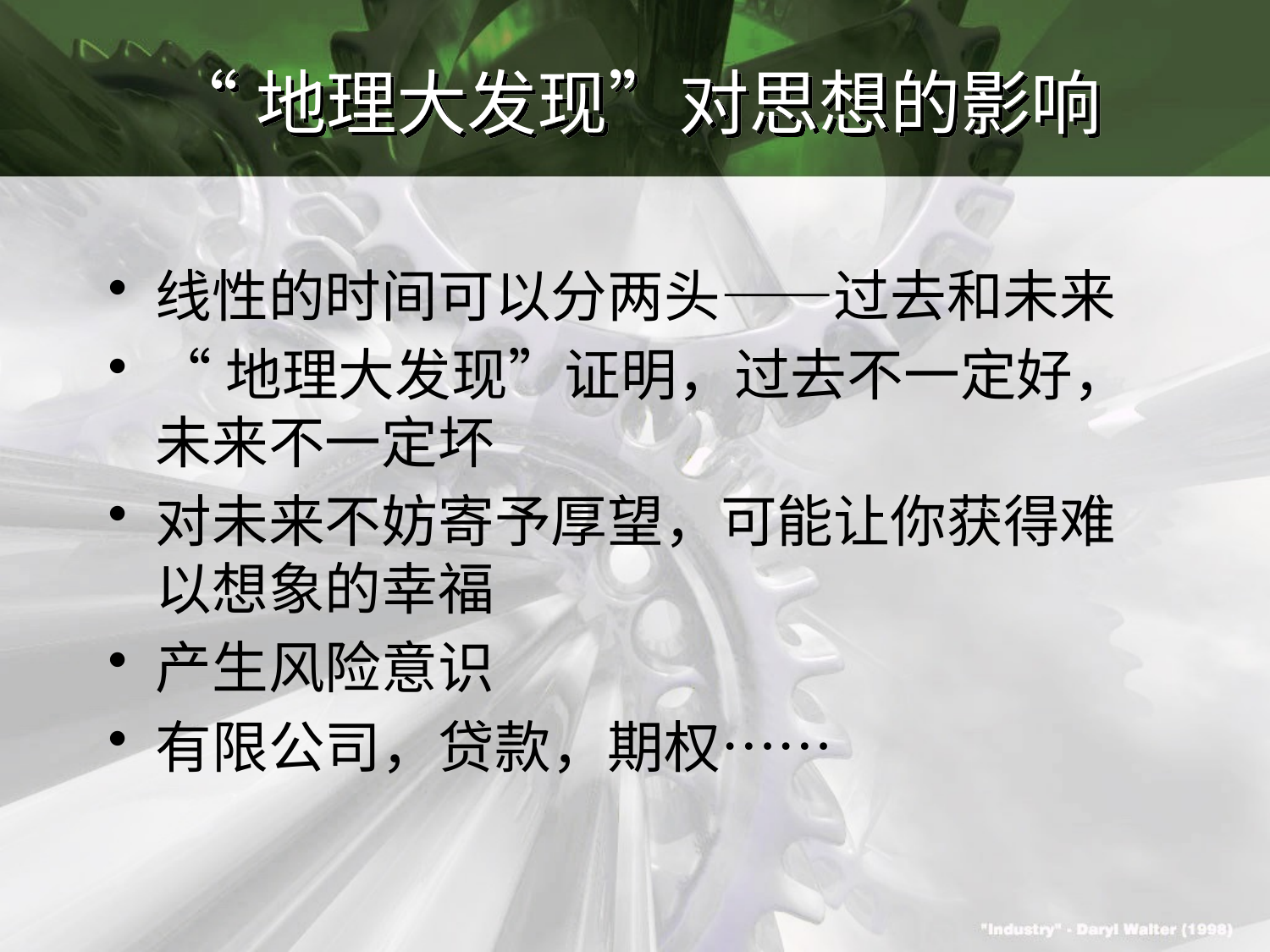

# “地理大发现”对思想的影响
线性的时间可以分两头——过去和未来
“地理大发现”证明，过去不一定好，未来不一定坏
对未来不妨寄予厚望，可能让你获得难以想象的幸福
产生风险意识
有限公司，贷款，期权……